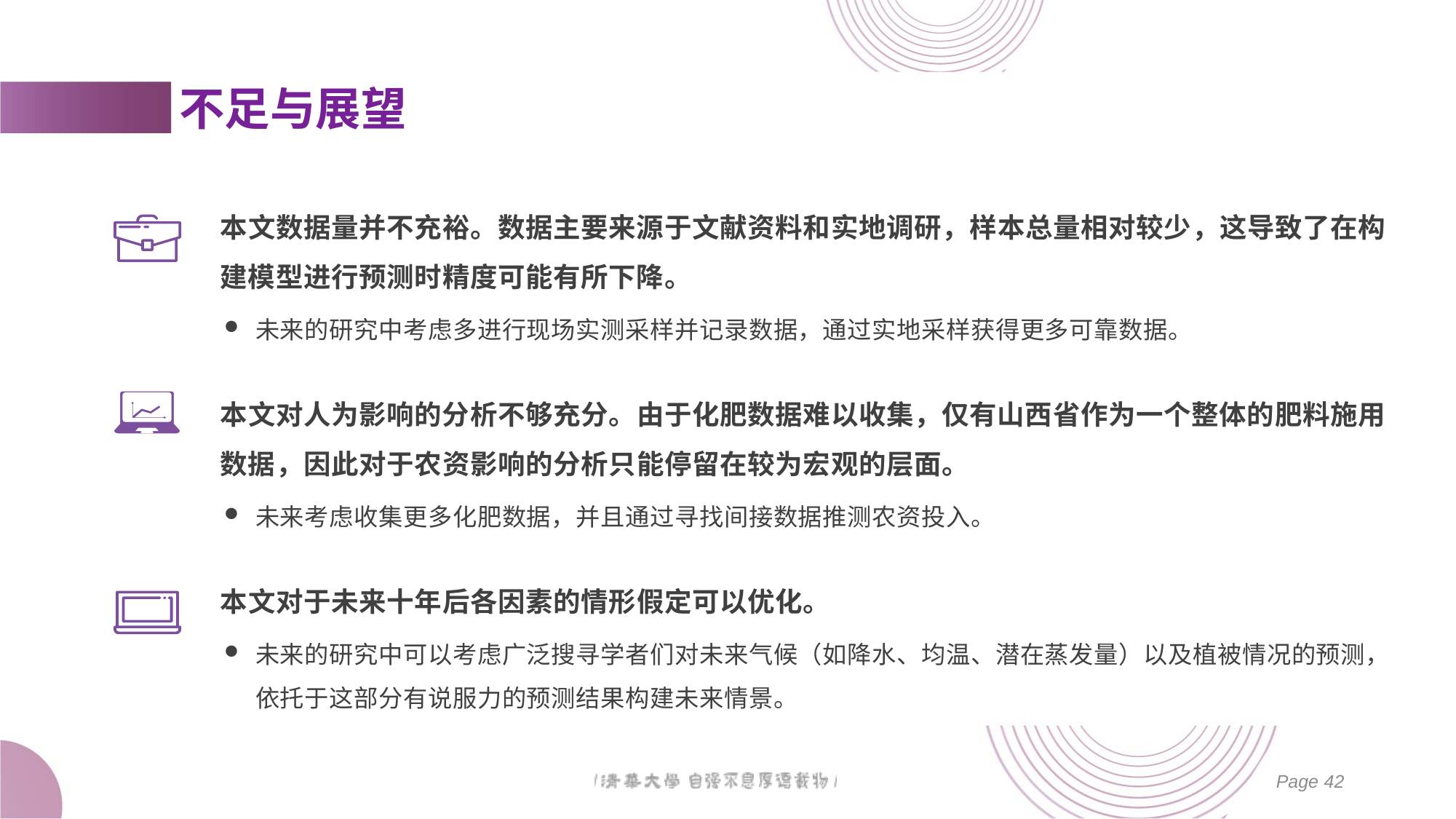

# 不足与展望
本文数据量并不充裕。数据主要来源于文献资料和实地调研，样本总量相对较少，这导致了在构建模型进行预测时精度可能有所下降。
未来的研究中考虑多进行现场实测采样并记录数据，通过实地采样获得更多可靠数据。
本文对人为影响的分析不够充分。由于化肥数据难以收集，仅有山西省作为一个整体的肥料施用数据，因此对于农资影响的分析只能停留在较为宏观的层面。
未来考虑收集更多化肥数据，并且通过寻找间接数据推测农资投入。
本文对于未来十年后各因素的情形假定可以优化。
未来的研究中可以考虑广泛搜寻学者们对未来气候（如降水、均温、潜在蒸发量）以及植被情况的预测，依托于这部分有说服力的预测结果构建未来情景。

Page 42